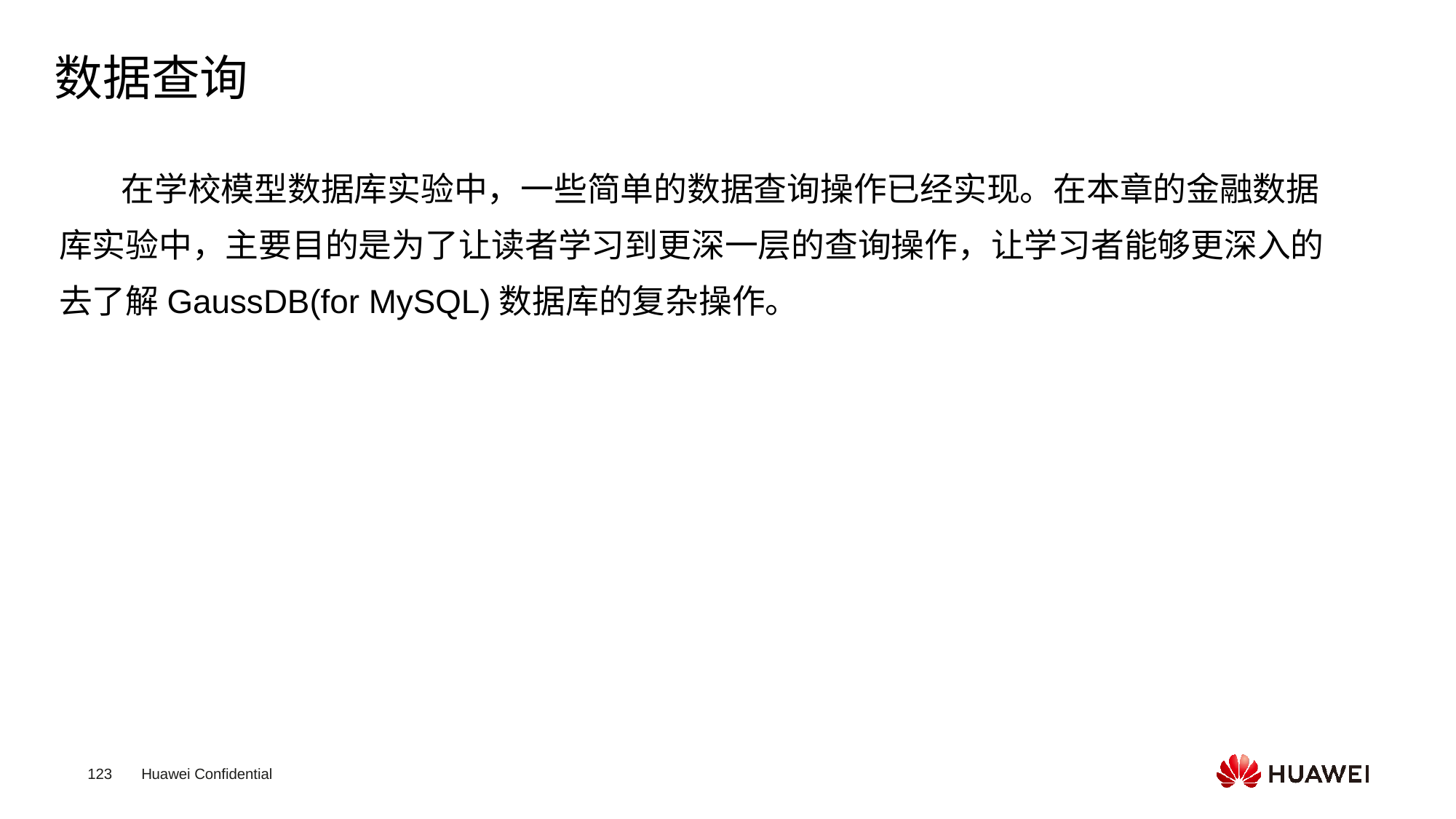

# 数据查询
         在学校模型数据库实验中，一些简单的数据查询操作已经实现。在本章的金融数据库实验中，主要目的是为了让读者学习到更深一层的查询操作，让学习者能够更深入的去了解GaussDB(for MySQL)数据库的复杂操作。
Text
Text
Text
Text
Text
Text
Text
Text
Text
Text
Text
Text
Text
Text
Text
Text
Text
Text
Text
Text
Text
Text
Text
Text
Text
Text
Text
Text
Text
Text
Text
Text
Text
Text
Text
Text
Text
Text
Text
Text
Text
Text
Text
Text
Text
Text